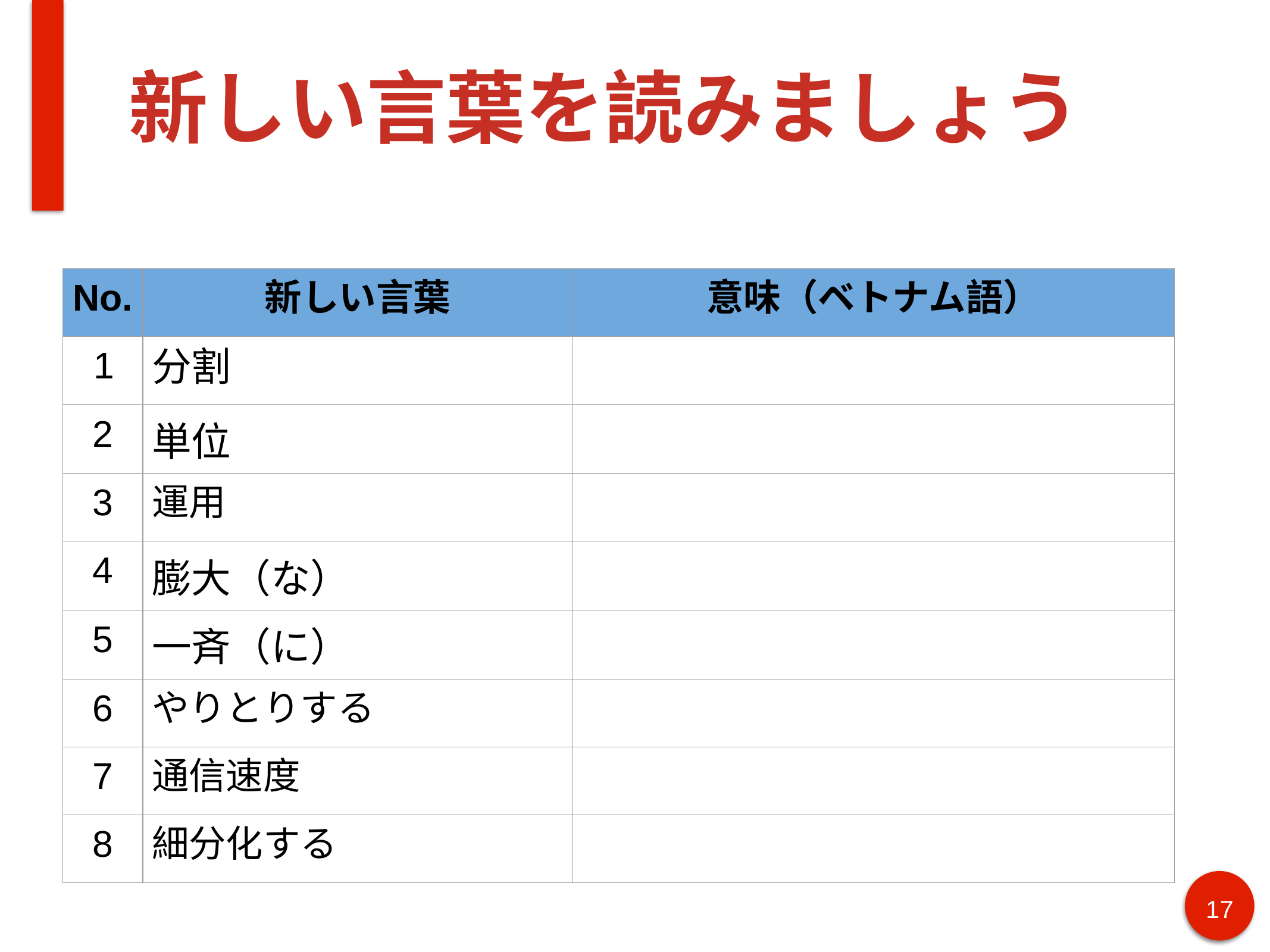

# 新しい言葉を読みましょう
| No. | 新しい言葉 | 意味（ベトナム語） |
| --- | --- | --- |
| 1 | 分割 |  |
| 2 | 単位 |  |
| 3 | 運用 |  |
| 4 | 膨大（な） |  |
| 5 | 一斉（に） |  |
| 6 | やりとりする |  |
| 7 | 通信速度 |  |
| 8 | 細分化する |  |
17